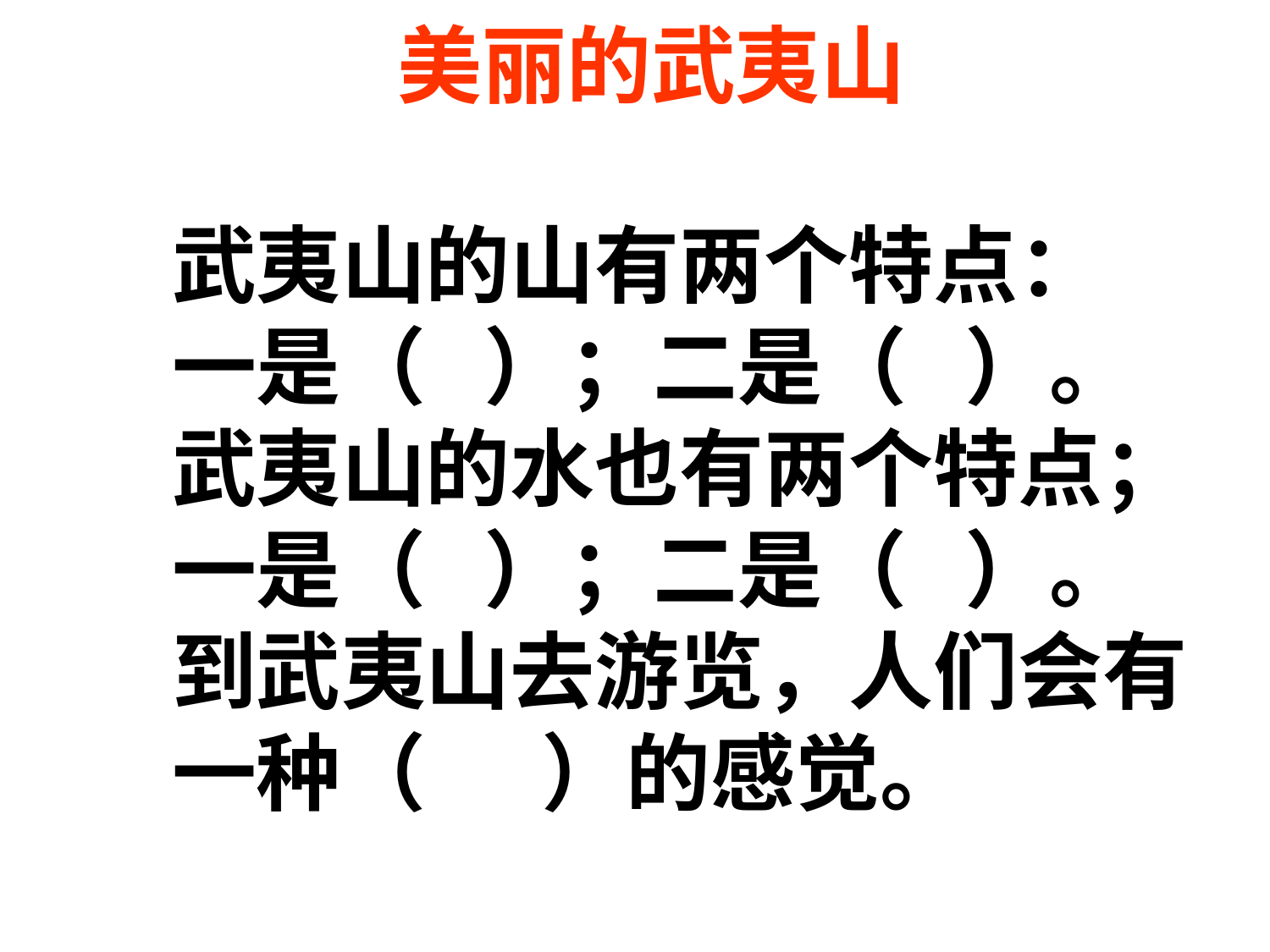

美丽的武夷山
武夷山的山有两个特点：
一是（   ）；二是（   ）。
武夷山的水也有两个特点；
一是（   ）；二是（   ）。
到武夷山去游览，人们会有
一种（      ）的感觉。